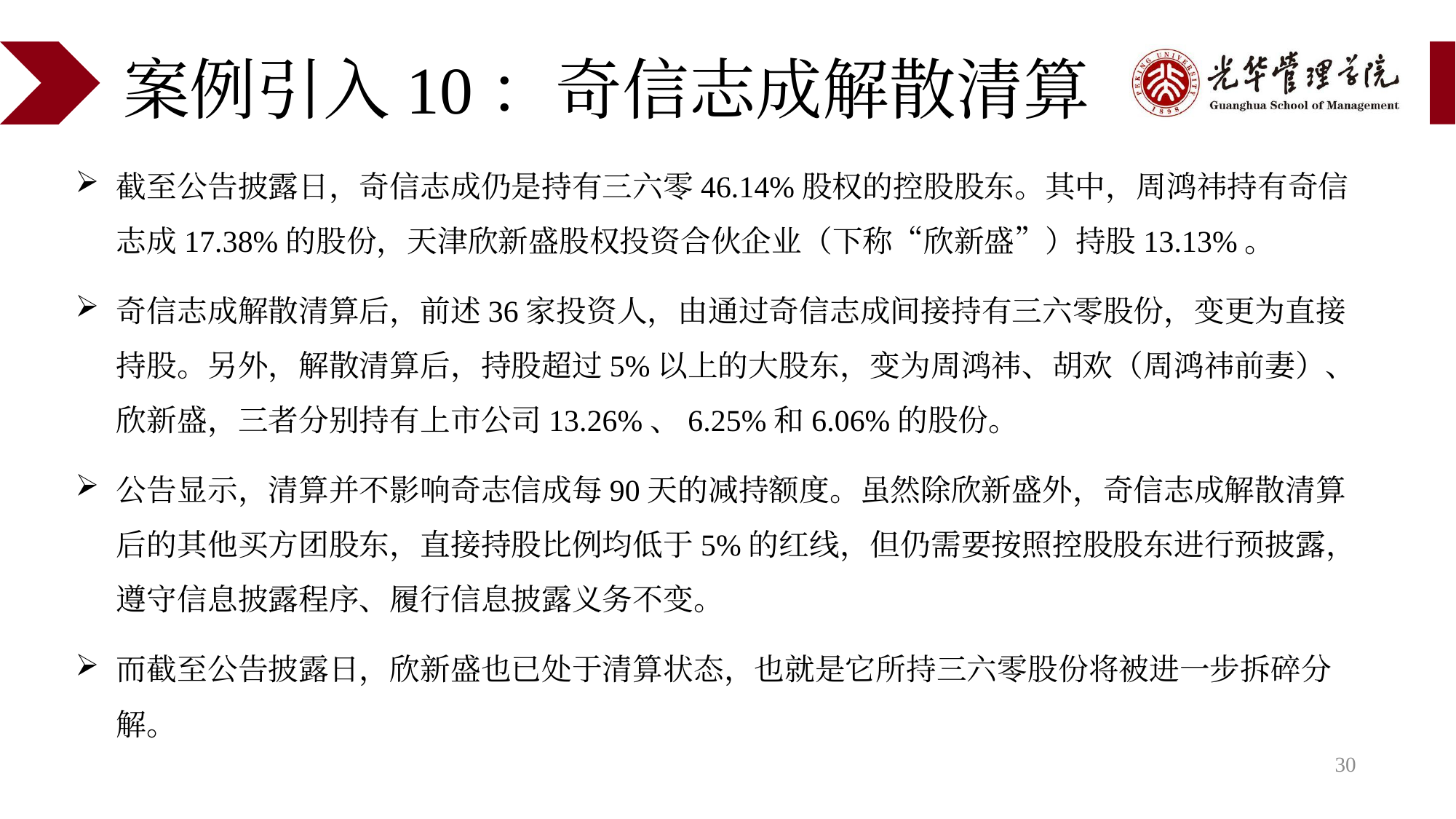

# 案例引入10：奇信志成解散清算
截至公告披露日，奇信志成仍是持有三六零46.14%股权的控股股东。其中，周鸿祎持有奇信志成17.38%的股份，天津欣新盛股权投资合伙企业（下称“欣新盛”）持股13.13%。
奇信志成解散清算后，前述36家投资人，由通过奇信志成间接持有三六零股份，变更为直接持股。另外，解散清算后，持股超过5%以上的大股东，变为周鸿祎、胡欢（周鸿祎前妻）、欣新盛，三者分别持有上市公司13.26%、6.25%和6.06%的股份。
公告显示，清算并不影响奇志信成每90天的减持额度。虽然除欣新盛外，奇信志成解散清算后的其他买方团股东，直接持股比例均低于5%的红线，但仍需要按照控股股东进行预披露，遵守信息披露程序、履行信息披露义务不变。
而截至公告披露日，欣新盛也已处于清算状态，也就是它所持三六零股份将被进一步拆碎分解。
30